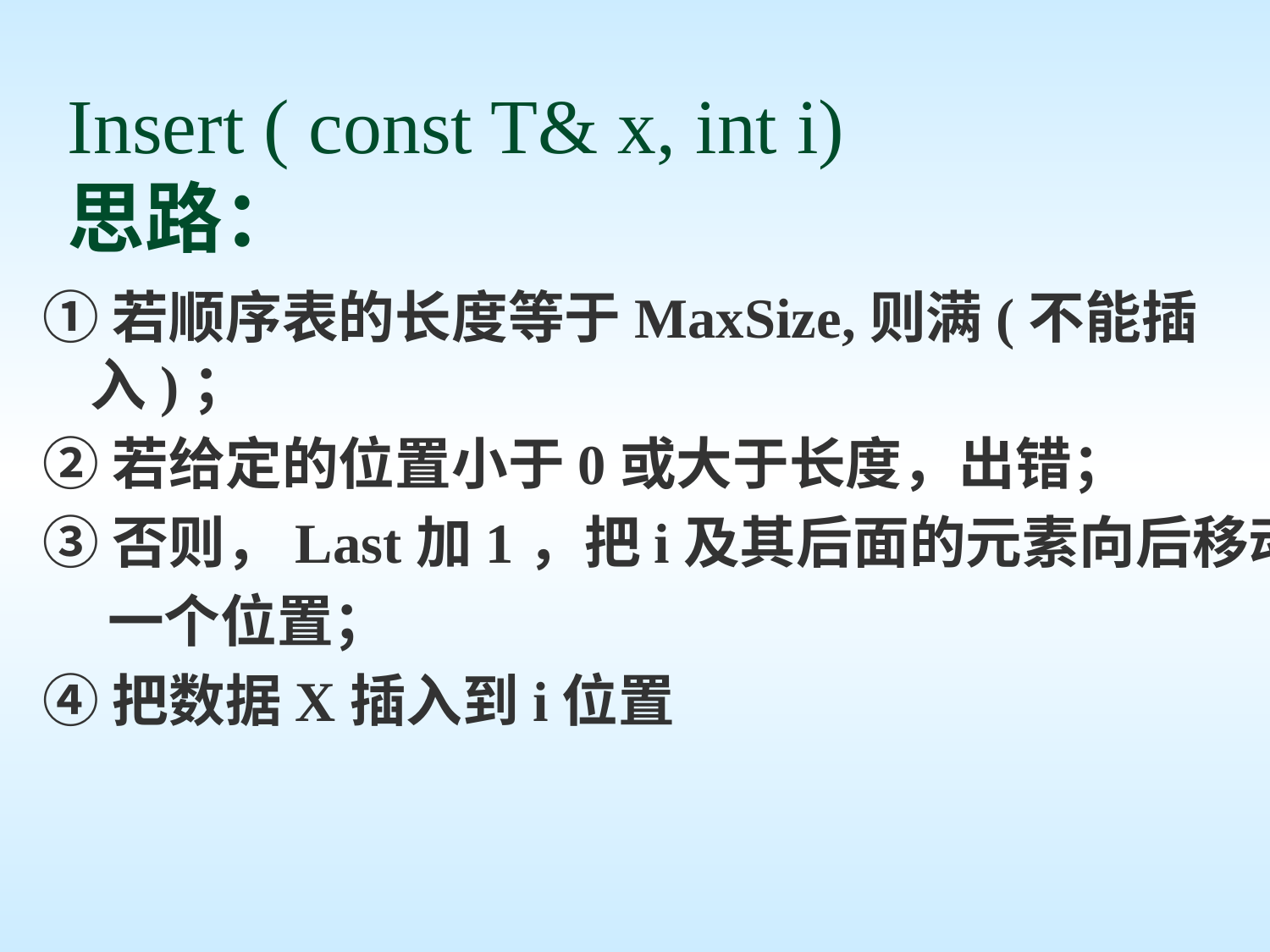

# Insert ( const T& x, int i) 思路：
①若顺序表的长度等于MaxSize,则满(不能插入)；
②若给定的位置小于0或大于长度，出错；
③否则，Last加1，把i及其后面的元素向后移动
    一个位置；
④把数据X插入到i位置